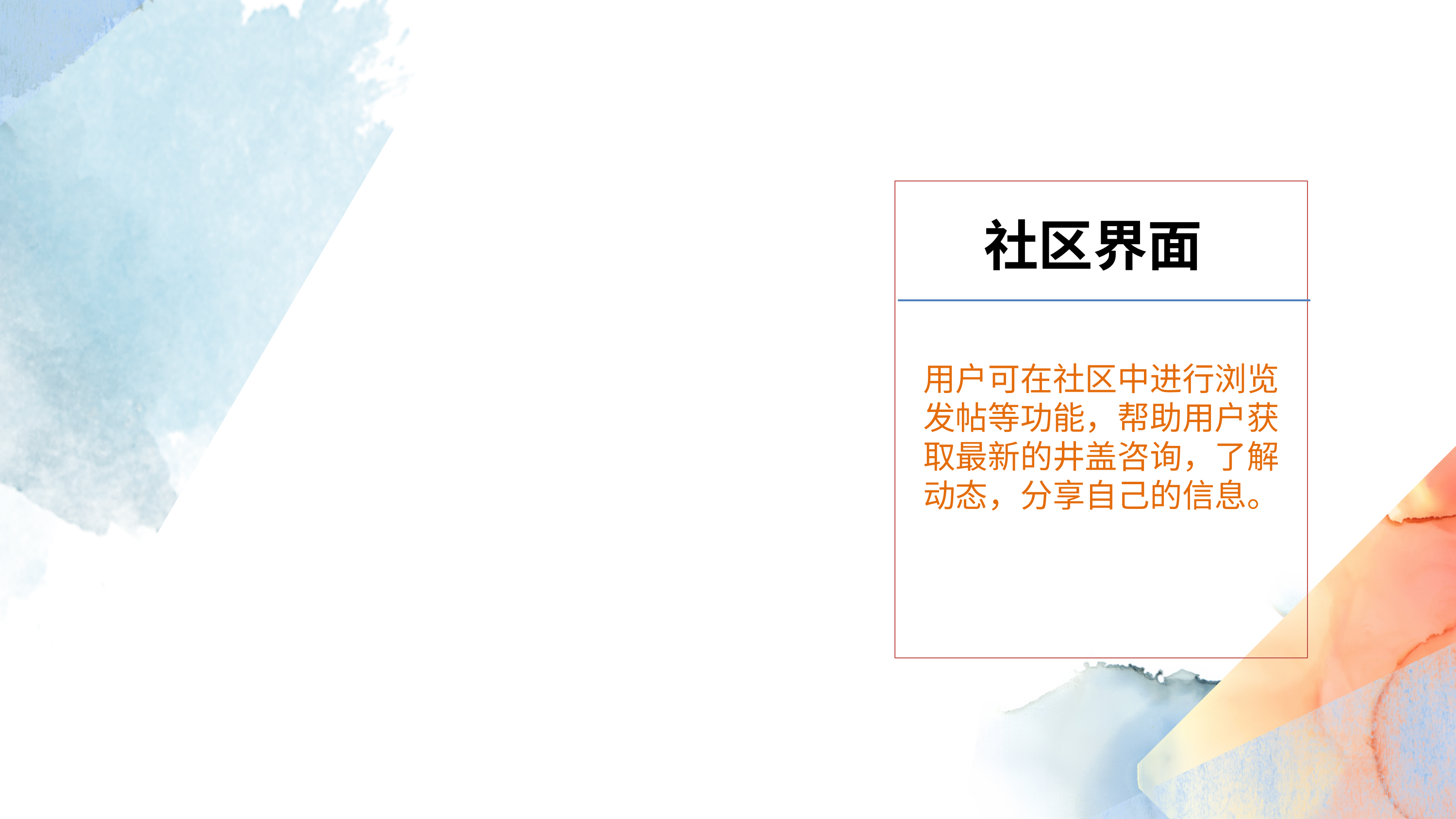

社区界面

用户可在社区中进行浏览发帖等功能，帮助用户获取最新的井盖咨询，了解动态，分享自己的信息。